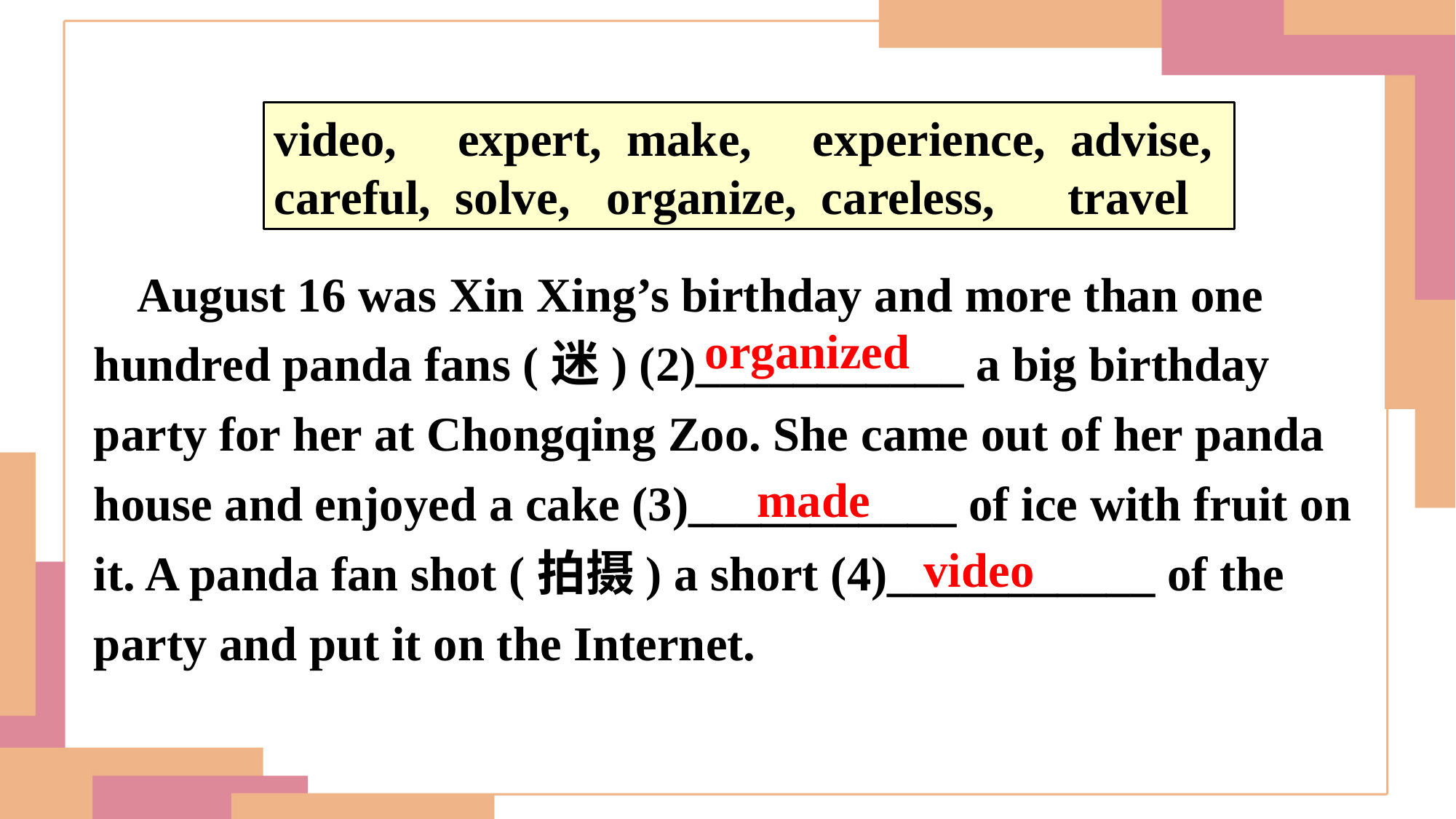

video,     expert,  make,     experience,  advise,
careful,  solve,   organize,  careless,      travel
August 16 was Xin Xing’s birthday and more than one hundred panda fans (迷) (2)___________ a big birthday party for her at Chongqing Zoo. She came out of her panda house and enjoyed a cake (3)___________ of ice with fruit on it. A panda fan shot (拍摄) a short (4)___________ of the party and put it on the Internet.
organized
made
video